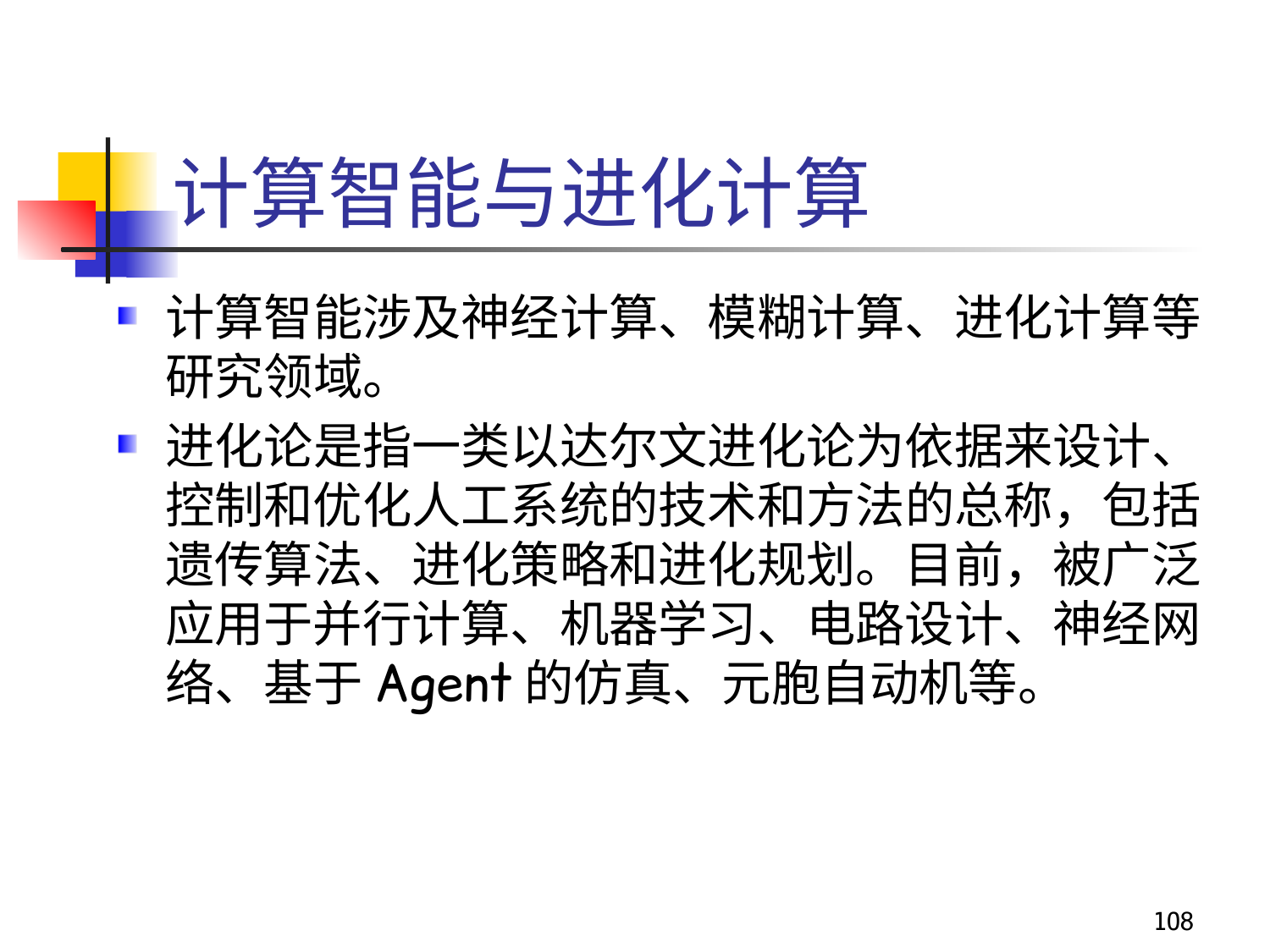

# 计算智能与进化计算
计算智能涉及神经计算、模糊计算、进化计算等研究领域。
进化论是指一类以达尔文进化论为依据来设计、控制和优化人工系统的技术和方法的总称，包括遗传算法、进化策略和进化规划。目前，被广泛应用于并行计算、机器学习、电路设计、神经网络、基于Agent的仿真、元胞自动机等。
108